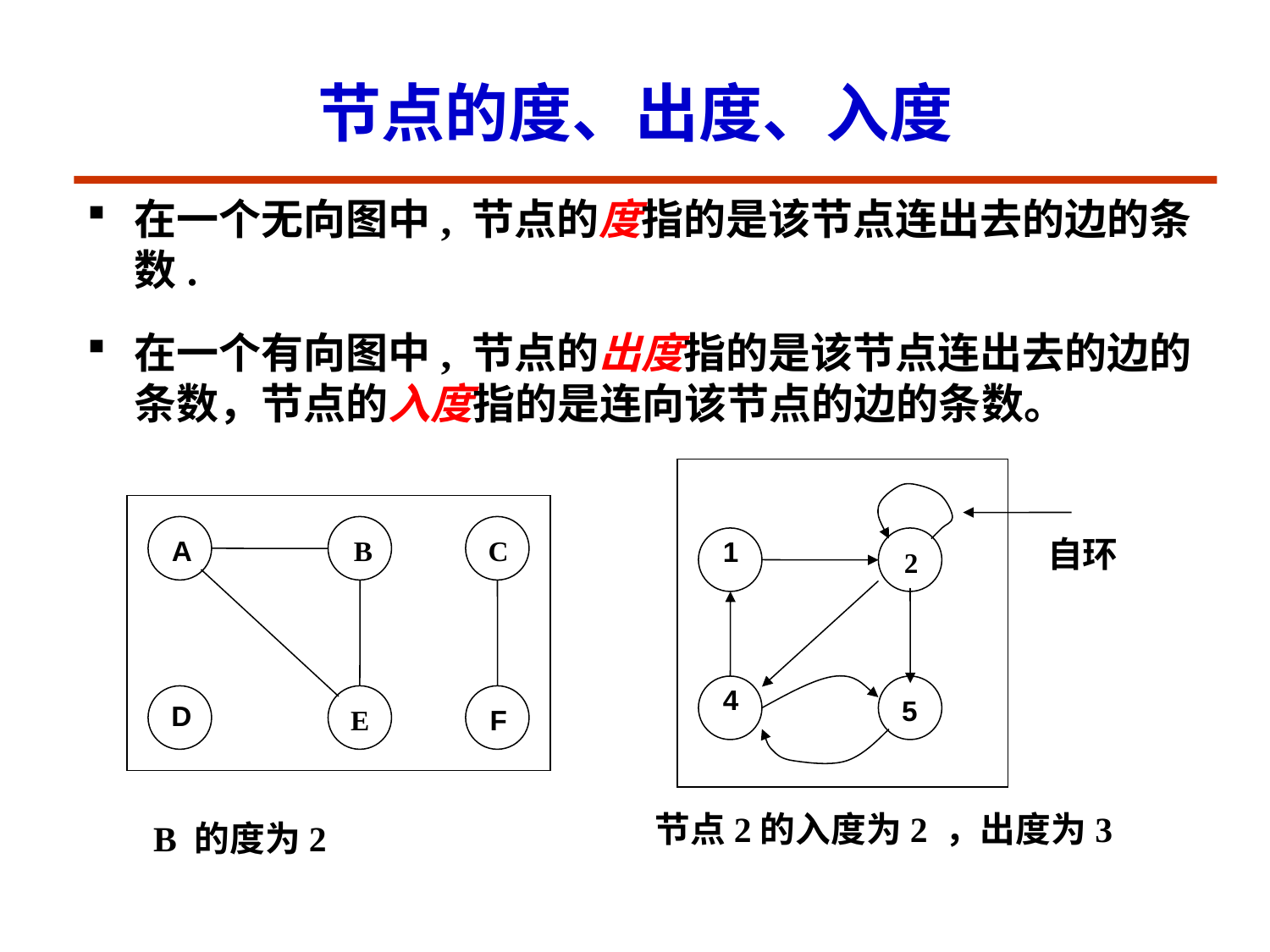

节点的度、出度、入度
在一个无向图中, 节点的度指的是该节点连出去的边的条数.
在一个有向图中, 节点的出度指的是该节点连出去的边的条数，节点的入度指的是连向该节点的边的条数。

自环
A
B
C

1

2

4

5
D
F
E

节点2的入度为2 ，出度为3
B 的度为2